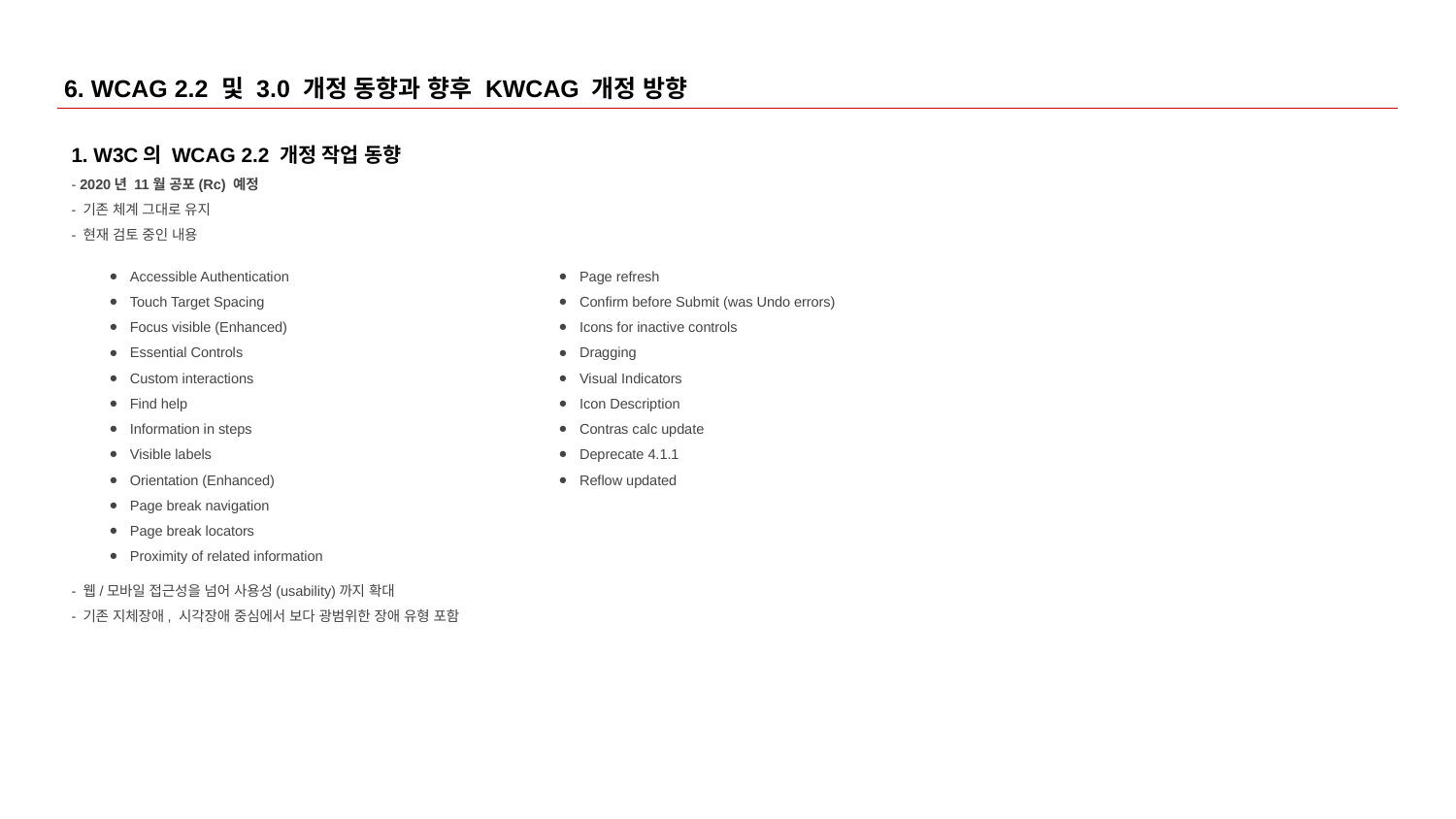

# 6. WCAG 2.2 및 3.0 개정 동향과 향후 KWCAG 개정 방향
1. W3C의 WCAG 2.2 개정 작업 동향
- 2020년 11월 공포(Rc) 예정
- 기존 체계 그대로 유지
- 현재 검토 중인 내용

- 웹/모바일 접근성을 넘어 사용성(usability)까지 확대
- 기존 지체장애, 시각장애 중심에서 보다 광범위한 장애 유형 포함
Accessible Authentication
Touch Target Spacing
Focus visible (Enhanced)
Essential Controls
Custom interactions
Find help
Information in steps
Visible labels
Orientation (Enhanced)
Page break navigation
Page break locators
Proximity of related information
Page refresh
Confirm before Submit (was Undo errors)
Icons for inactive controls
Dragging
Visual Indicators
Icon Description
Contras calc update
Deprecate 4.1.1
Reflow updated